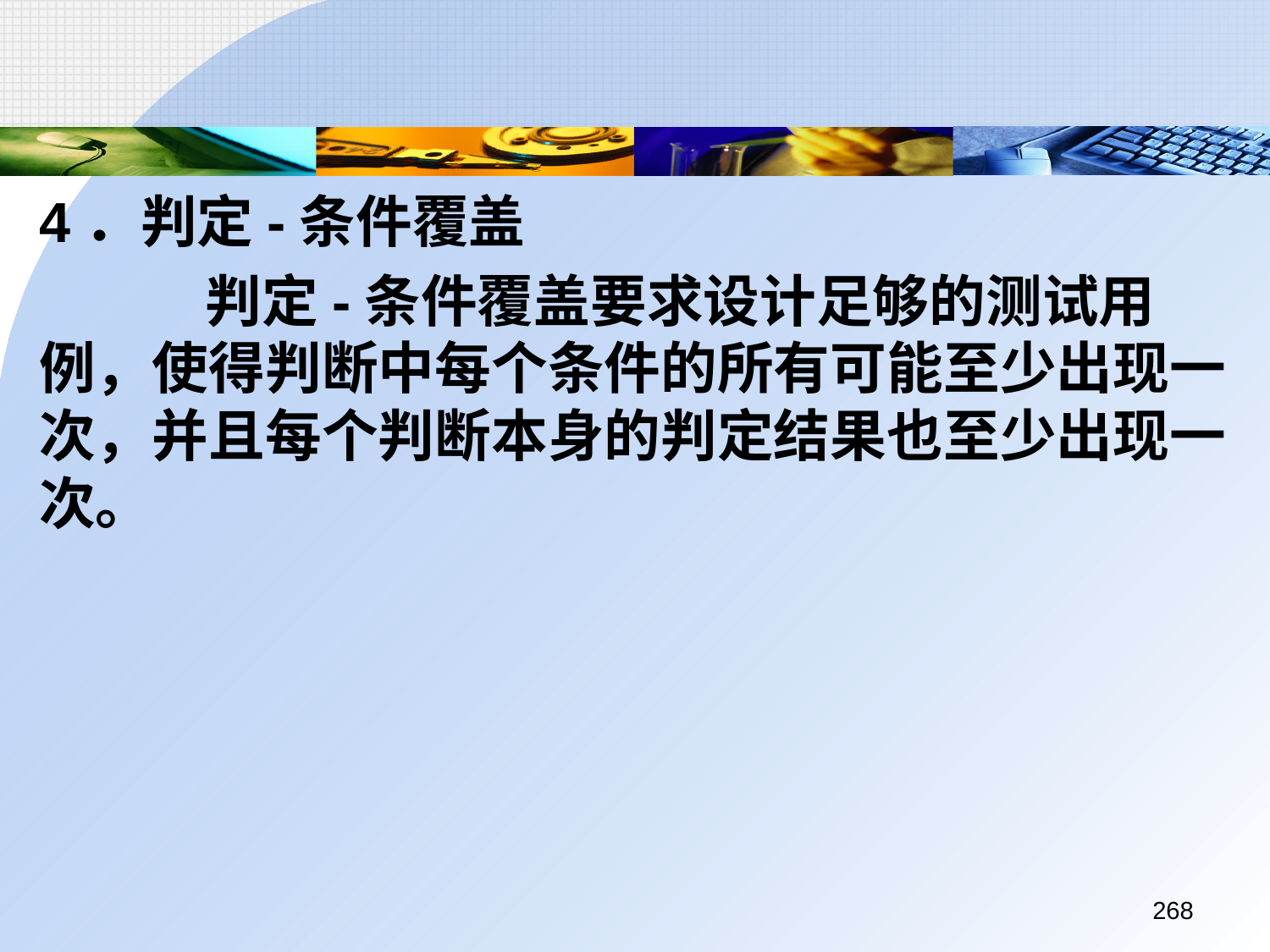

4．判定-条件覆盖
		  判定-条件覆盖要求设计足够的测试用例，使得判断中每个条件的所有可能至少出现一次，并且每个判断本身的判定结果也至少出现一次。

268